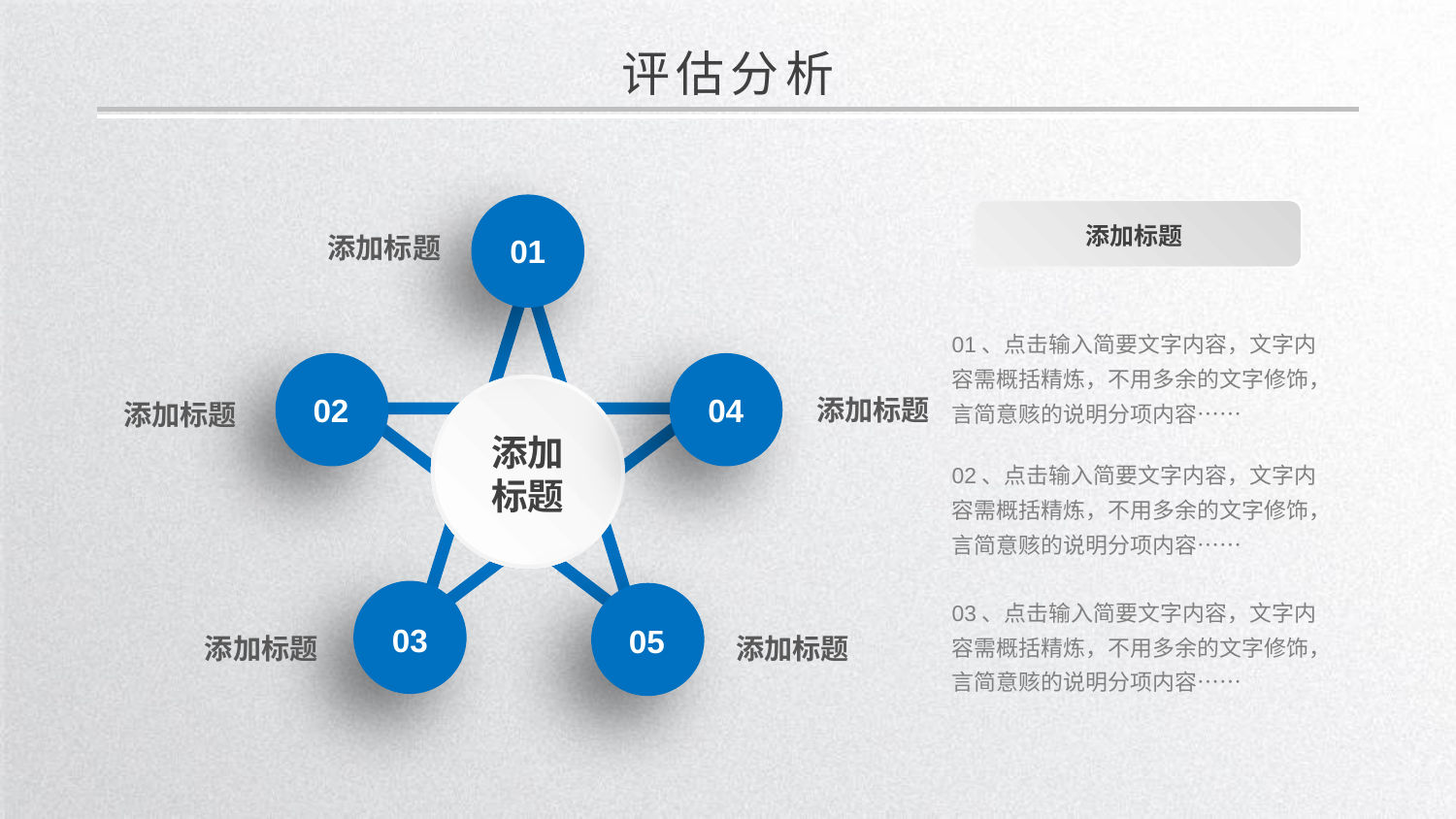

评估分析

添加标题
添加标题
01

01、点击输入简要文字内容，文字内容需概括精炼，不用多余的文字修饰，言简意赅的说明分项内容……

添加
标题
添加标题
添加标题
02
04
02、点击输入简要文字内容，文字内容需概括精炼，不用多余的文字修饰，言简意赅的说明分项内容……

03、点击输入简要文字内容，文字内容需概括精炼，不用多余的文字修饰，言简意赅的说明分项内容……
03
05
添加标题
添加标题